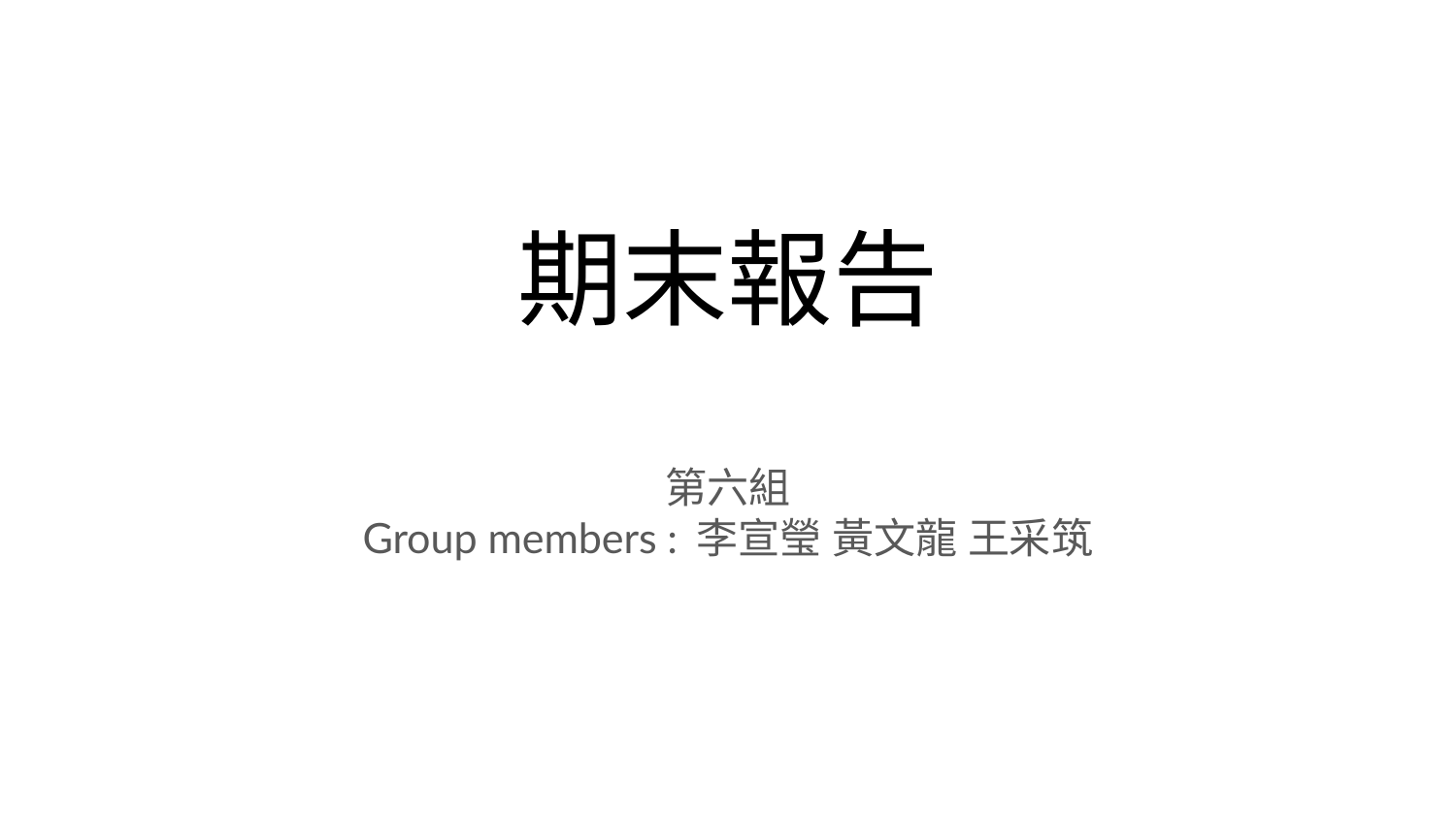

# 期末報告
第六組
Group members : 李宣瑩 黃文龍 王采筑